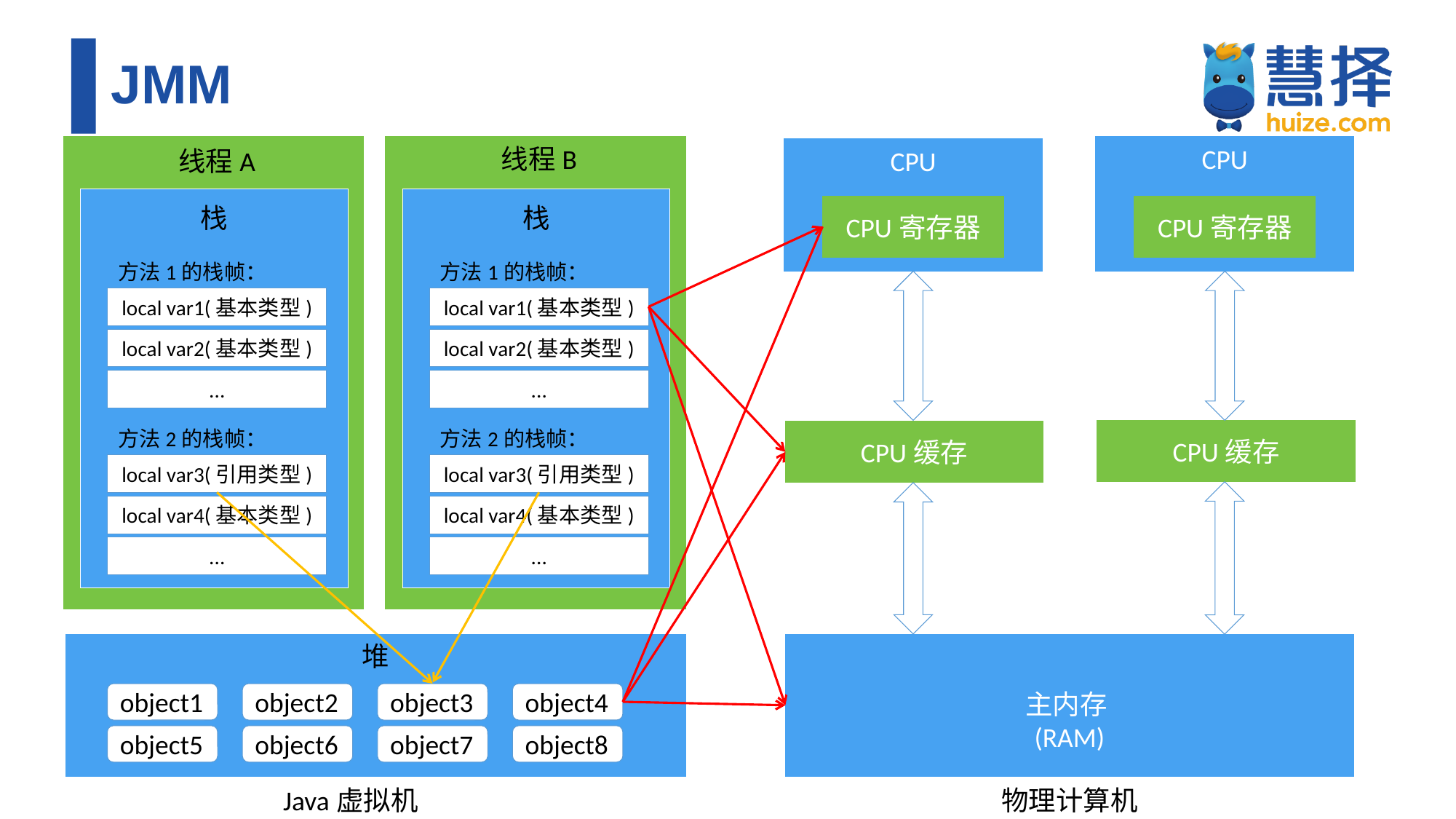

# JMM

线程B
CPU
CPU
CPU缓存

主内存(RAM)
线程A

栈
栈
CPU寄存器
CPU寄存器
方法1的栈帧：
方法1的栈帧：

local var1(基本类型)
local var1(基本类型)
local var2(基本类型)
local var2(基本类型)
...
...
方法2的栈帧：
方法2的栈帧：
CPU缓存
local var3(引用类型)
local var3(引用类型)

local var4(基本类型)
local var4(基本类型)
...
...

堆
object1
object2
object3
object4
object5
object6
object7
object8
Java虚拟机
物理计算机